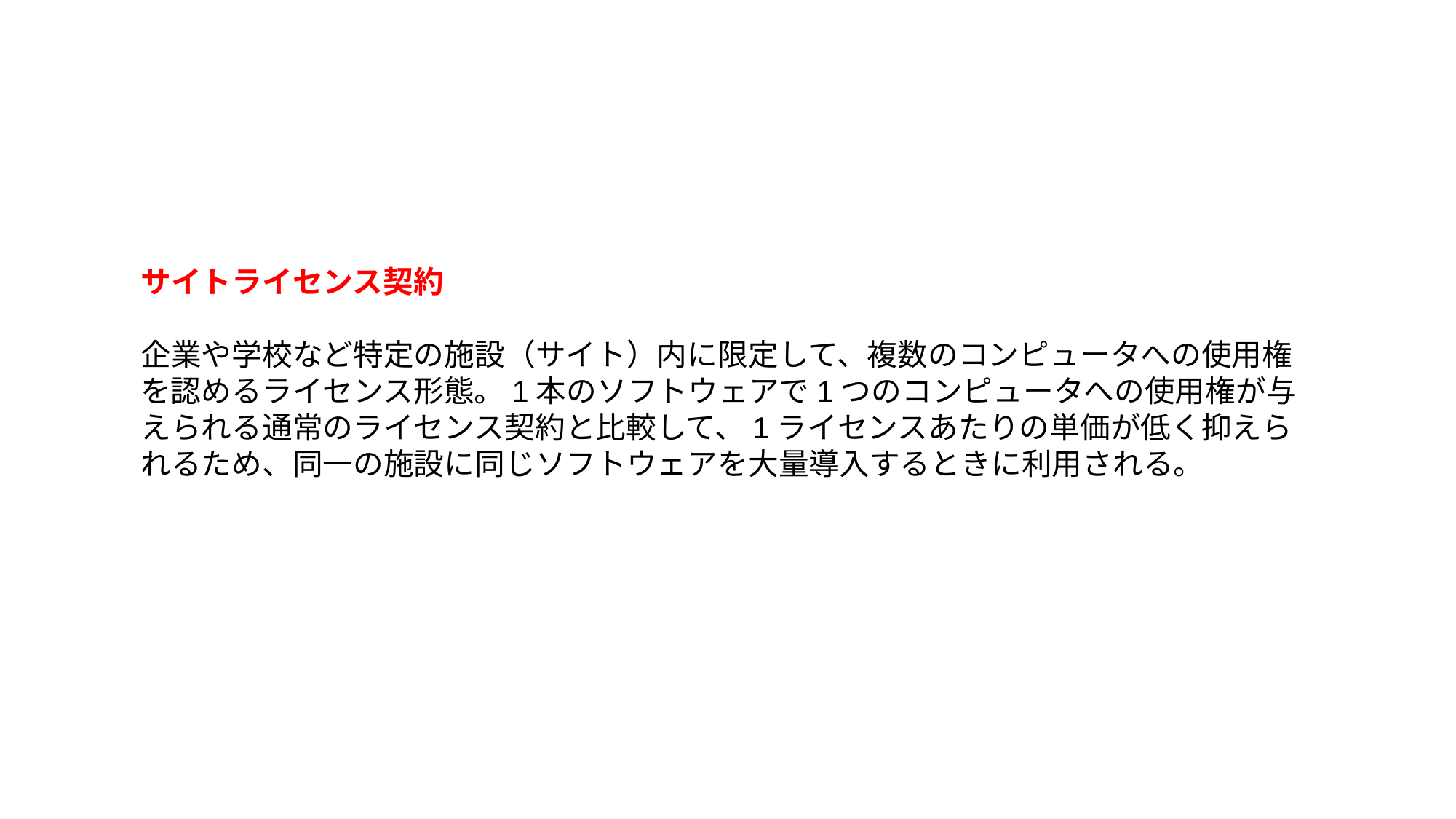

サイトライセンス契約

企業や学校など特定の施設（サイト）内に限定して、複数のコンピュータへの使用権を認めるライセンス形態。1本のソフトウェアで1つのコンピュータへの使用権が与えられる通常のライセンス契約と比較して、1ライセンスあたりの単価が低く抑えられるため、同一の施設に同じソフトウェアを大量導入するときに利用される。